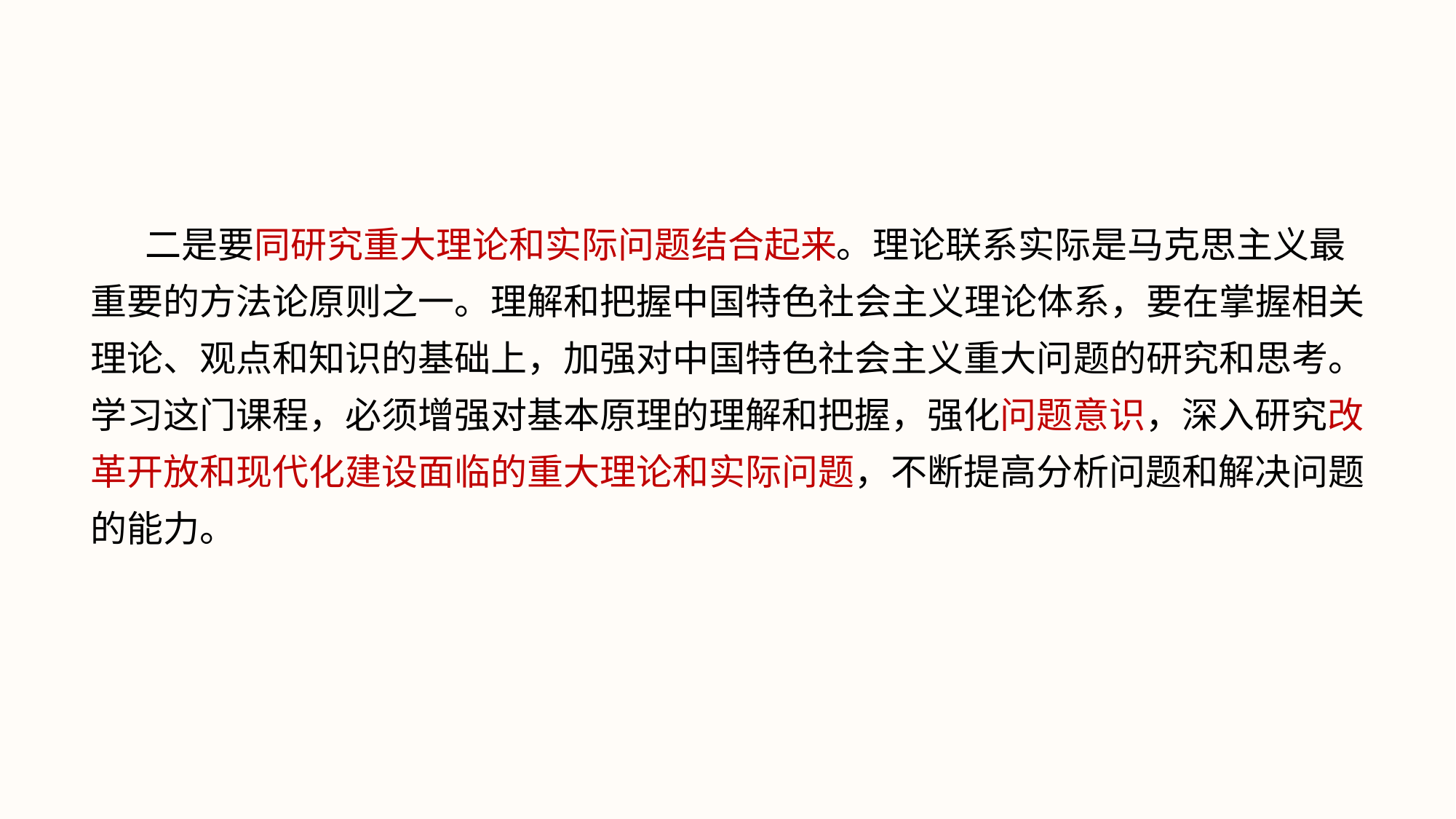

二是要同研究重大理论和实际问题结合起来。理论联系实际是马克思主义最重要的方法论原则之一。理解和把握中国特色社会主义理论体系，要在掌握相关理论、观点和知识的基础上，加强对中国特色社会主义重大问题的研究和思考。学习这门课程，必须增强对基本原理的理解和把握，强化问题意识，深入研究改革开放和现代化建设面临的重大理论和实际问题，不断提高分析问题和解决问题的能力。